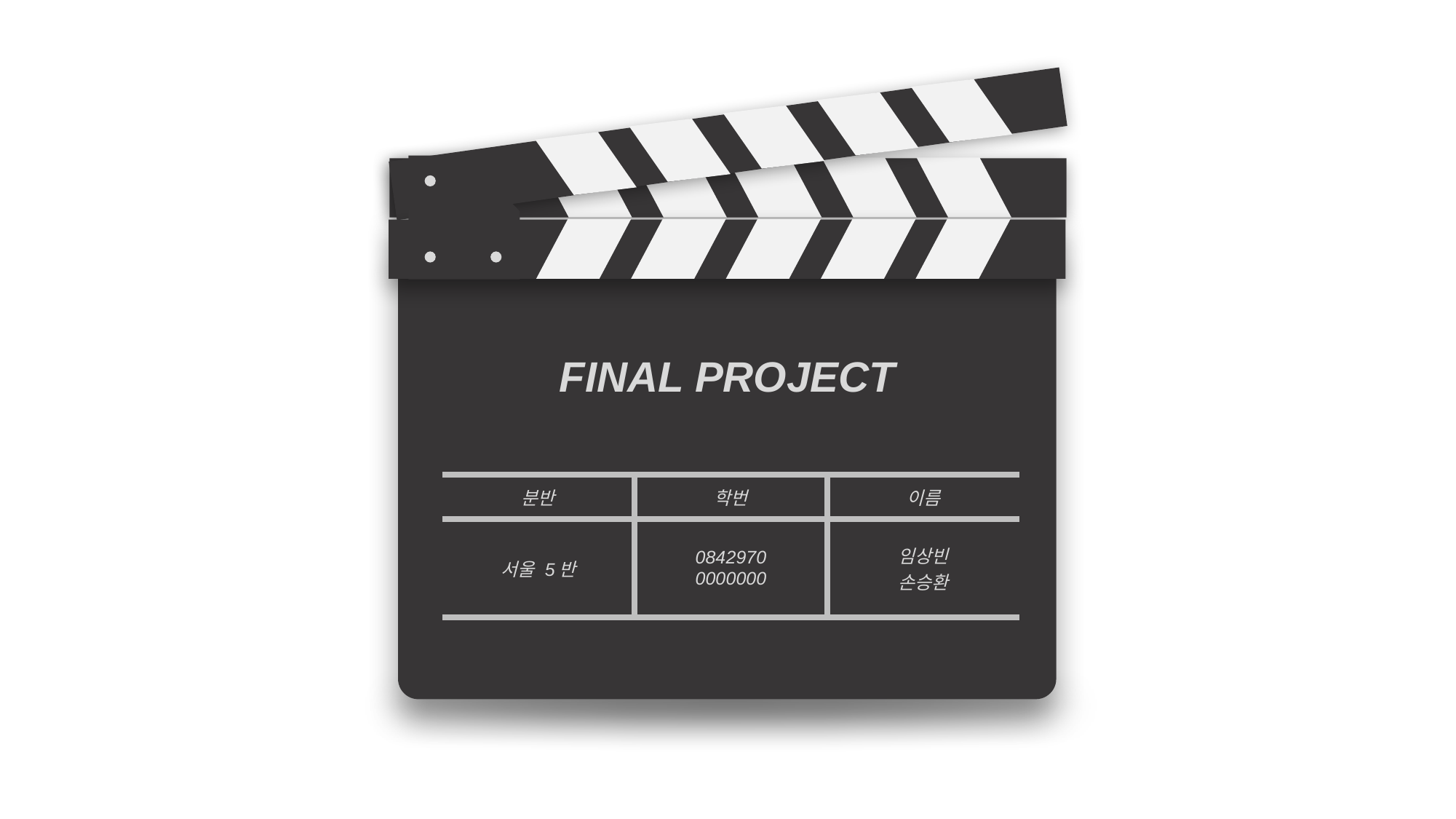

FINAL PROJECT
| 분반 | 학번 | 이름 |
| --- | --- | --- |
| 서울 5반 | 0842970 0000000 | 임상빈 손승환 |